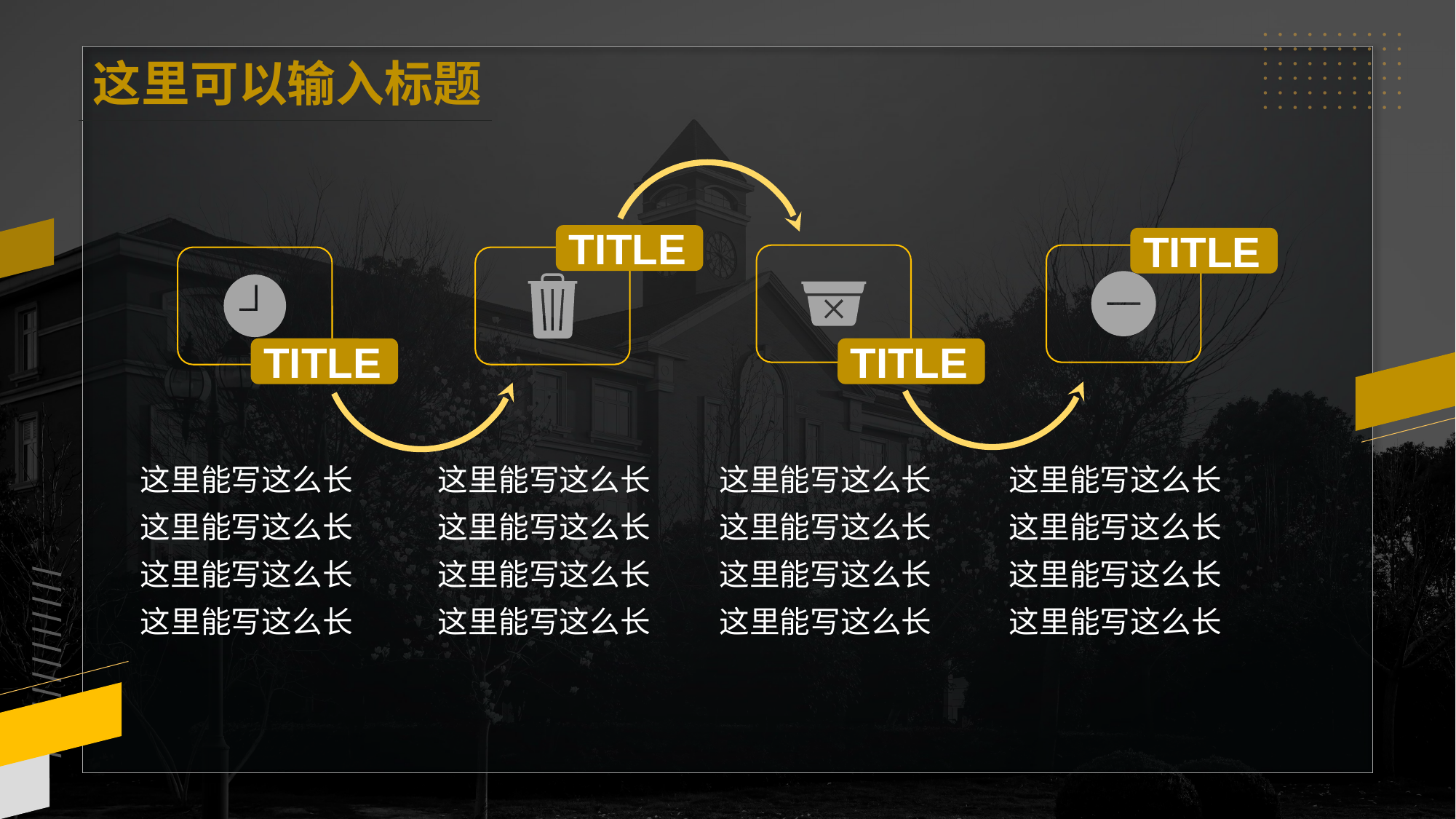

这里可以输入标题

TITLE
TITLE

TITLE
TITLE
这里能写这么长这里能写这么长这里能写这么长这里能写这么长
这里能写这么长这里能写这么长这里能写这么长这里能写这么长
这里能写这么长这里能写这么长这里能写这么长这里能写这么长
这里能写这么长这里能写这么长这里能写这么长这里能写这么长